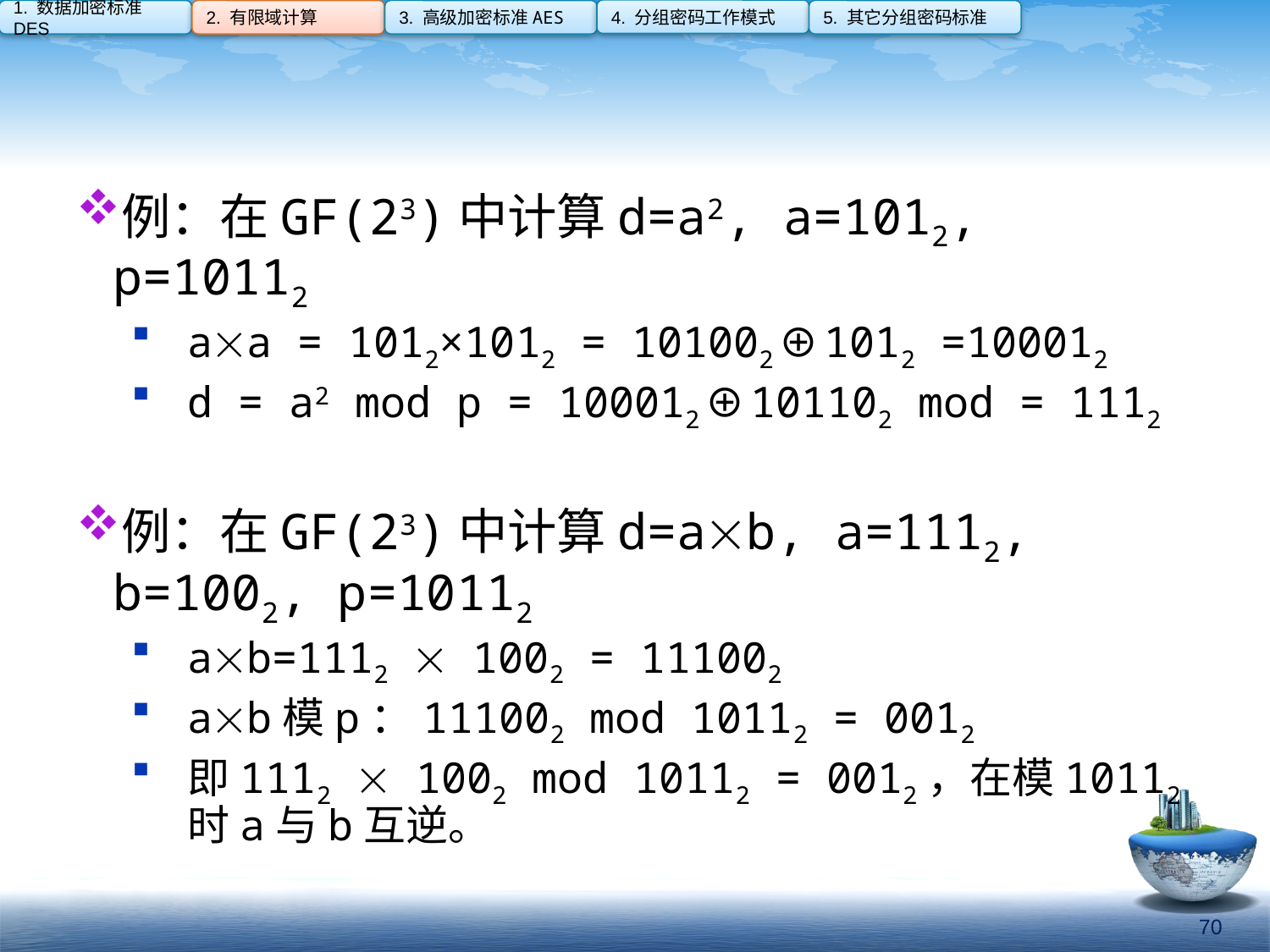

4. 分组密码工作模式
1. 数据加密标准DES
2. 有限域计算
3. 高级加密标准AES
5. 其它分组密码标准
#
例：在GF(23)中计算d=a2, a=1012, p=10112
a×a = 1012×1012 = 101002⊕1012 =100012
d = a2 mod p = 100012⊕101102 mod = 1112

例：在GF(23)中计算d=a×b, a=1112, b=1002, p=10112
a×b=1112 × 1002 = 111002
a×b模p：111002 mod 10112 = 0012
即1112 × 1002 mod 10112 = 0012，在模10112时a与b互逆。
70